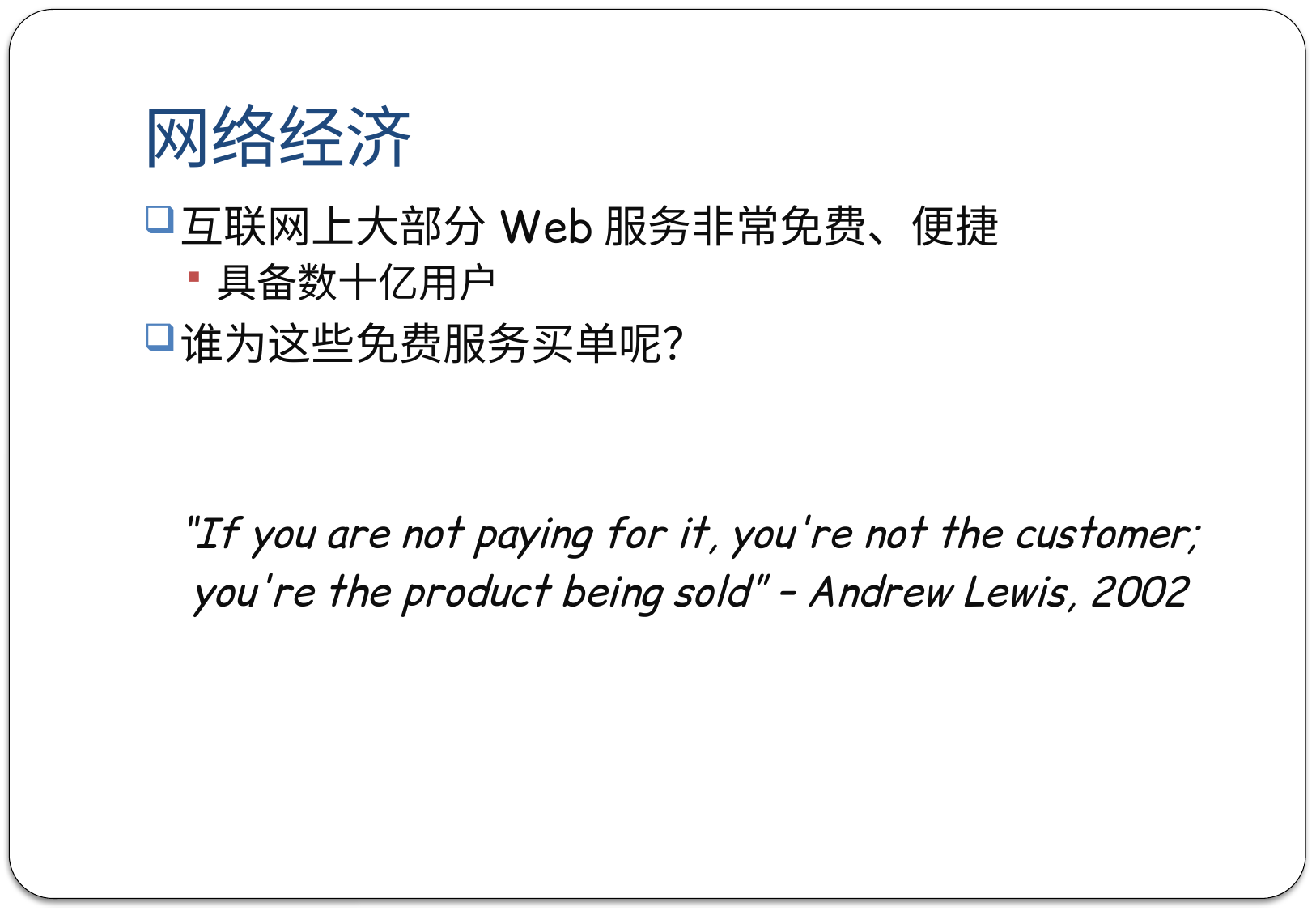

# 网络经济
互联网上大部分Web服务非常免费、便捷
具备数十亿用户
谁为这些免费服务买单呢？

“If you are not paying for it, you're not the customer;
you're the product being sold” – Andrew Lewis, 2002